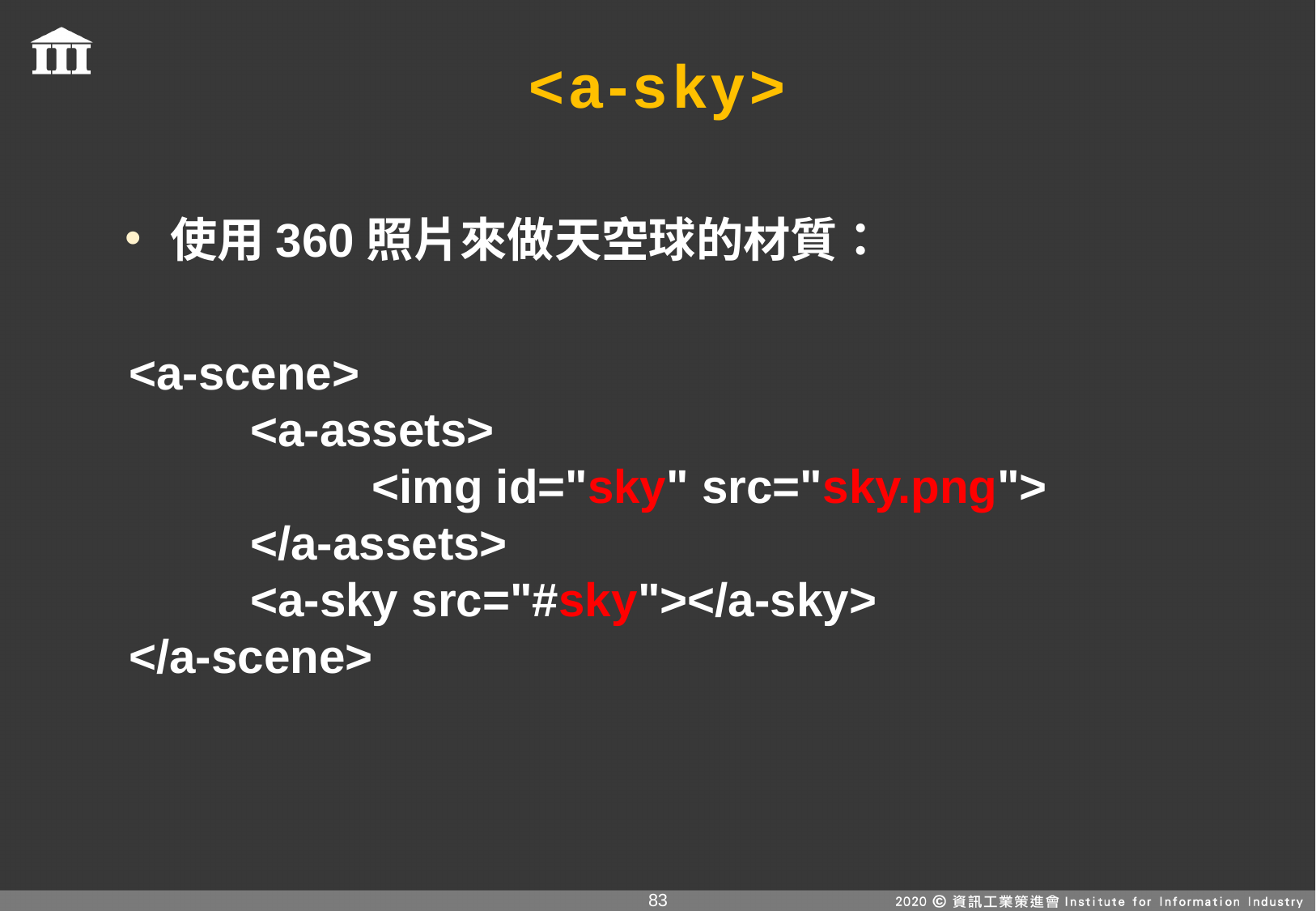

# <a-sky>
使用360照片來做天空球的材質：
<a-scene>
	<a-assets>
		<img id="sky" src="sky.png">
	</a-assets>
	<a-sky src="#sky"></a-sky>
</a-scene>

83